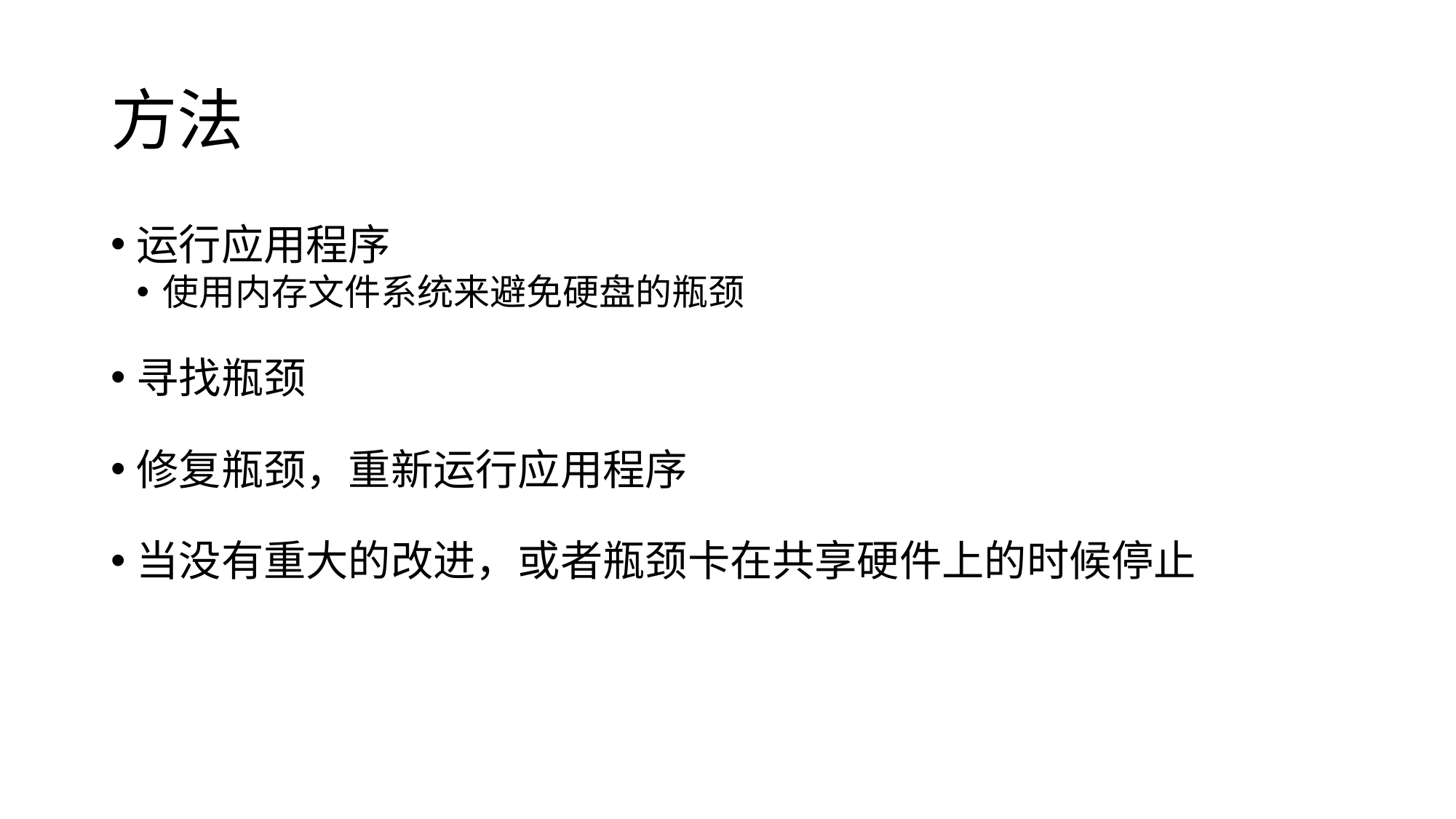

方法
运行应用程序
使用内存文件系统来避免硬盘的瓶颈

寻找瓶颈

修复瓶颈，重新运行应用程序

当没有重大的改进，或者瓶颈卡在共享硬件上的时候停止